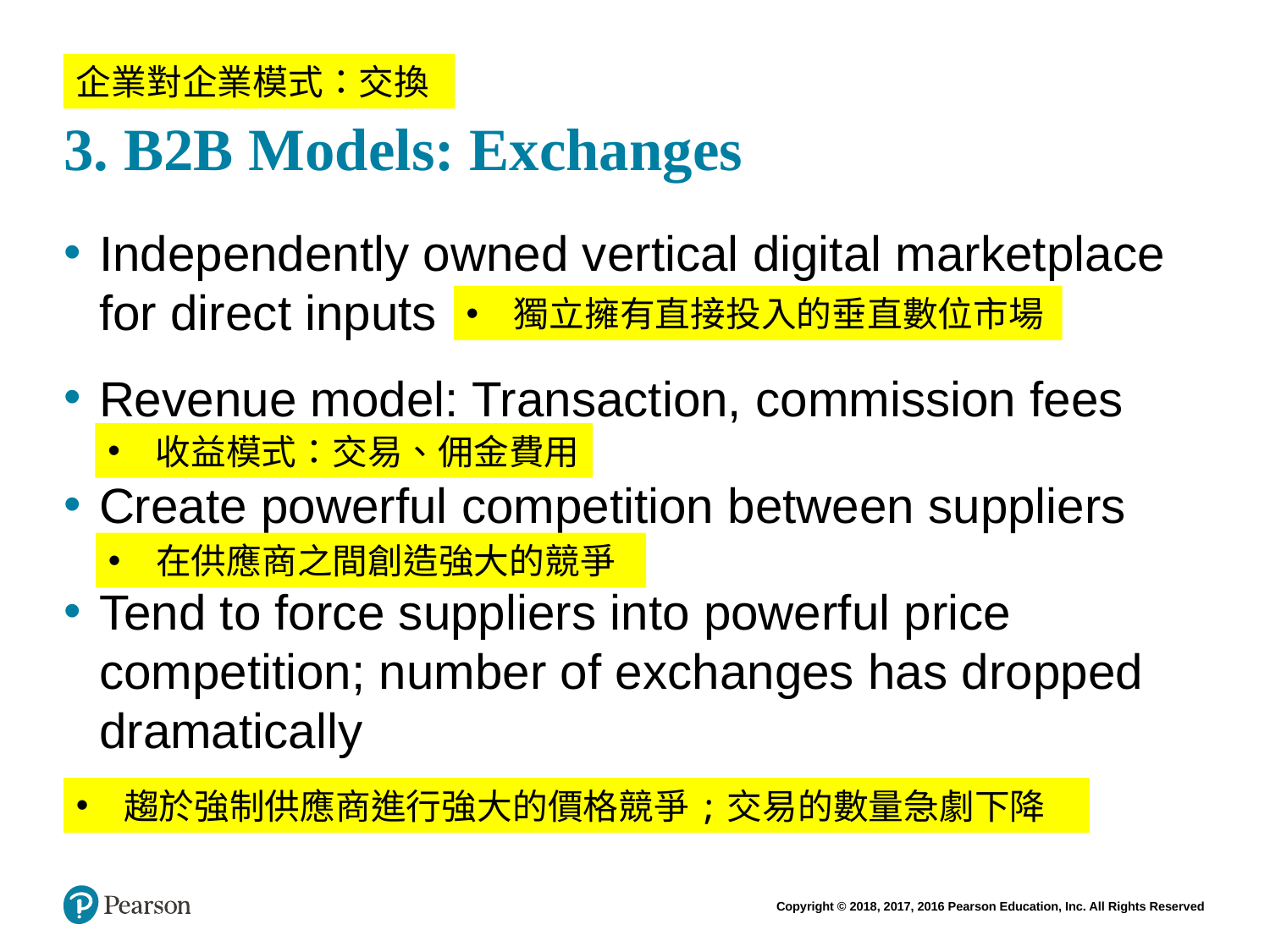

# 3. B2B Models: Exchanges
企業對企業模式：交換
Independently owned vertical digital marketplace for direct inputs
Revenue model: Transaction, commission fees
Create powerful competition between suppliers
Tend to force suppliers into powerful price competition; number of exchanges has dropped dramatically
獨立擁有直接投入的垂直數位市場
收益模式：交易、佣金費用
在供應商之間創造強大的競爭
趨於強制供應商進行強大的價格競爭;交易的數量急劇下降